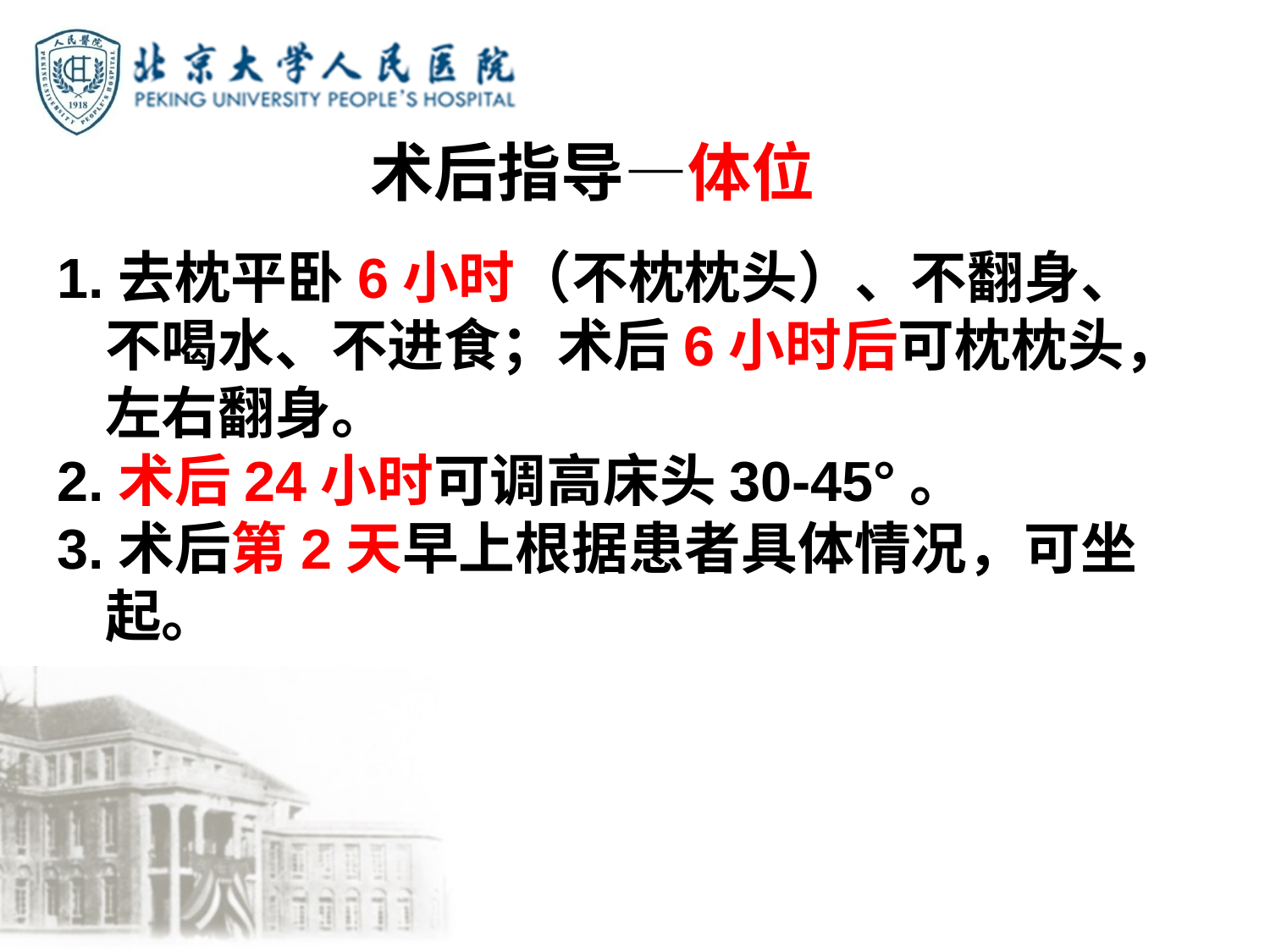

术后指导—体位
1.去枕平卧6小时（不枕枕头）、不翻身、不喝水、不进食；术后6小时后可枕枕头，左右翻身。
2.术后24小时可调高床头30-45°。
3.术后第2天早上根据患者具体情况，可坐起。